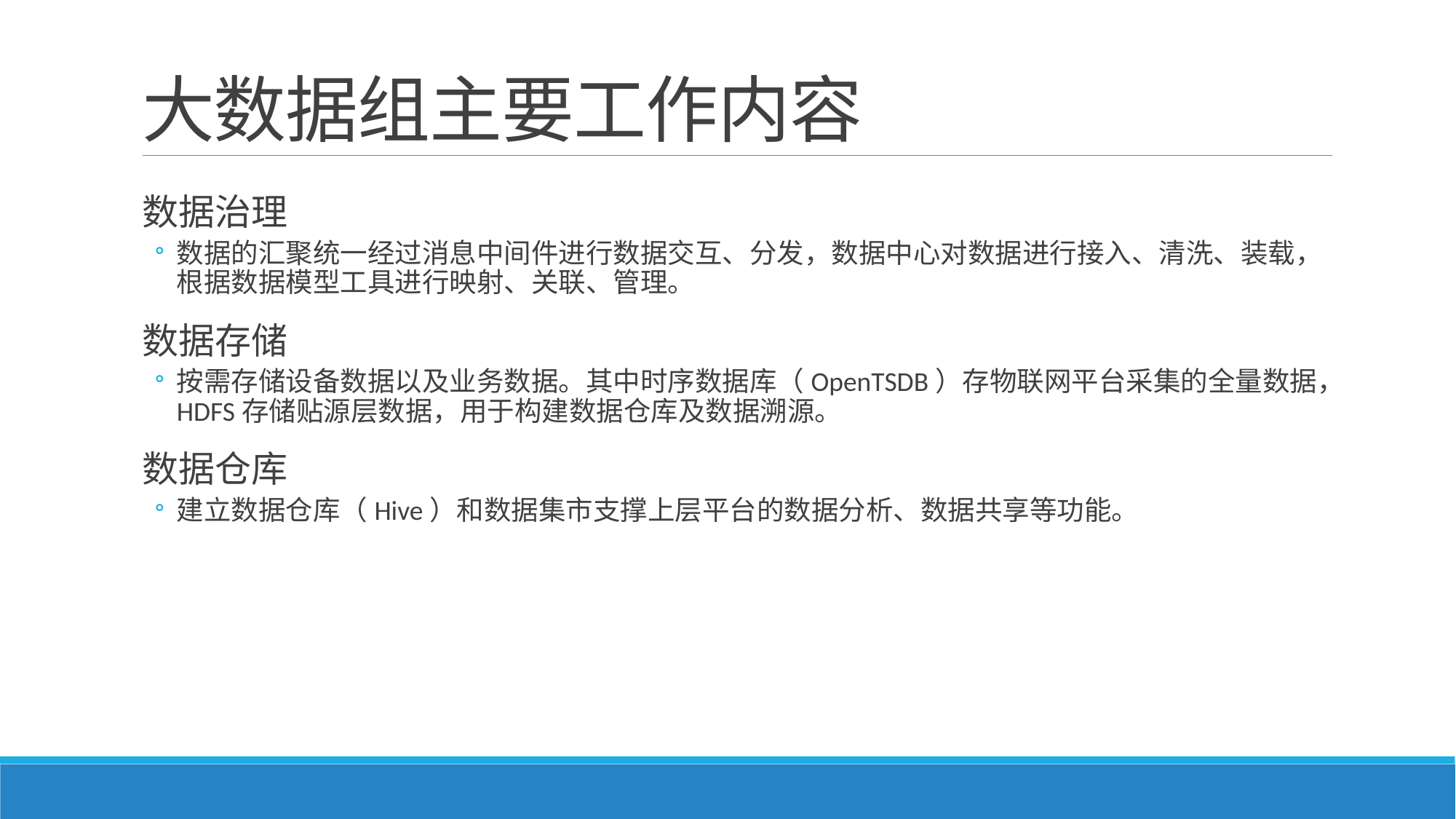

# 大数据组主要工作内容
数据治理
数据的汇聚统一经过消息中间件进行数据交互、分发，数据中心对数据进行接入、清洗、装载，根据数据模型工具进行映射、关联、管理。
数据存储
按需存储设备数据以及业务数据。其中时序数据库（OpenTSDB）存物联网平台采集的全量数据，HDFS存储贴源层数据，用于构建数据仓库及数据溯源。
数据仓库
建立数据仓库（Hive）和数据集市支撑上层平台的数据分析、数据共享等功能。